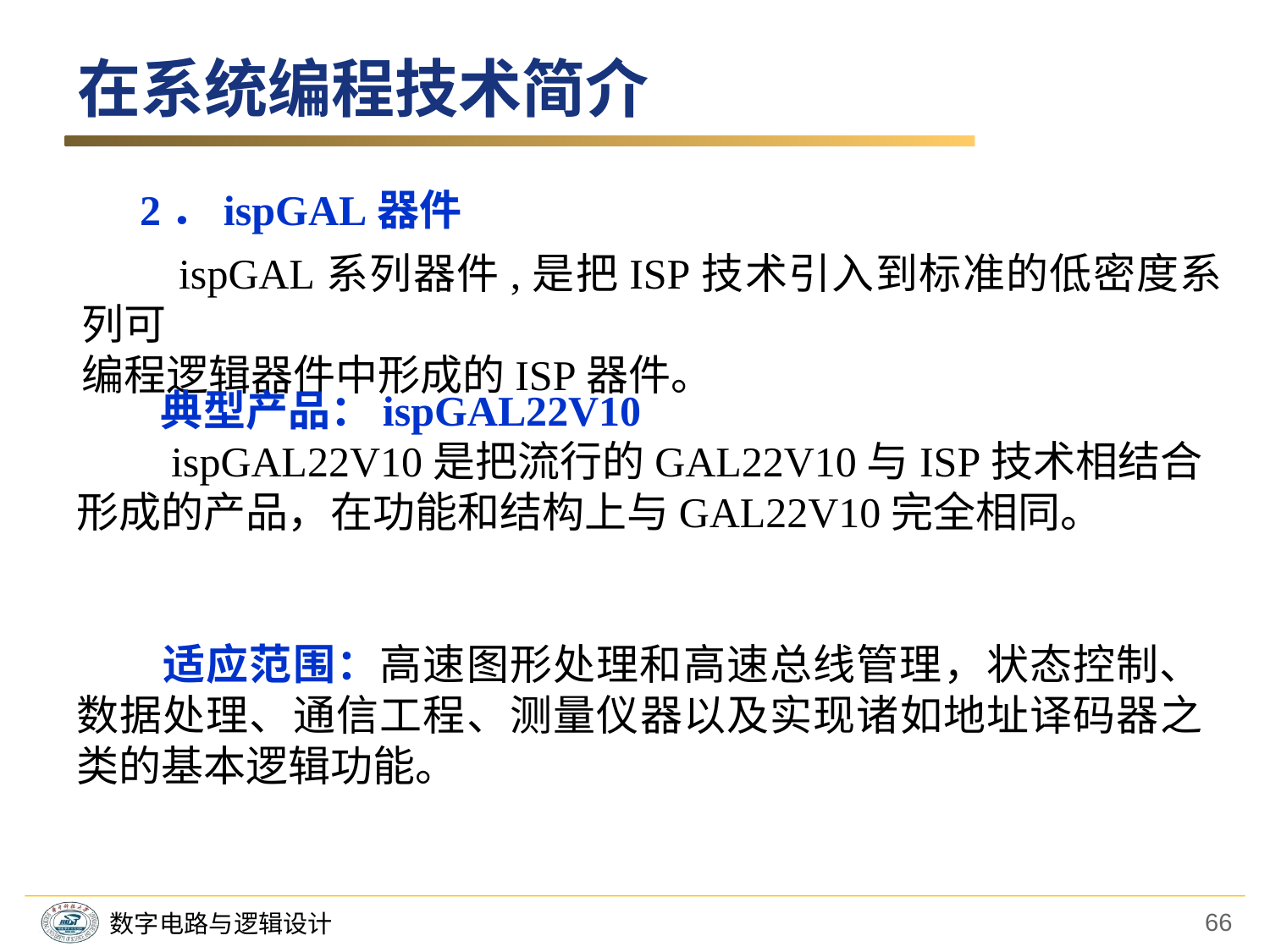

在系统编程技术简介
2．ispGAL器件
　　ispGAL系列器件,是把ISP技术引入到标准的低密度系列可
编程逻辑器件中形成的ISP器件。
　　典型产品：ispGAL22V10
　　ispGAL22V10是把流行的GAL22V10与ISP技术相结合形成的产品，在功能和结构上与GAL22V10完全相同。

　　适应范围：高速图形处理和高速总线管理，状态控制、数据处理、通信工程、测量仪器以及实现诸如地址译码器之类的基本逻辑功能。
66
数字电路与逻辑设计